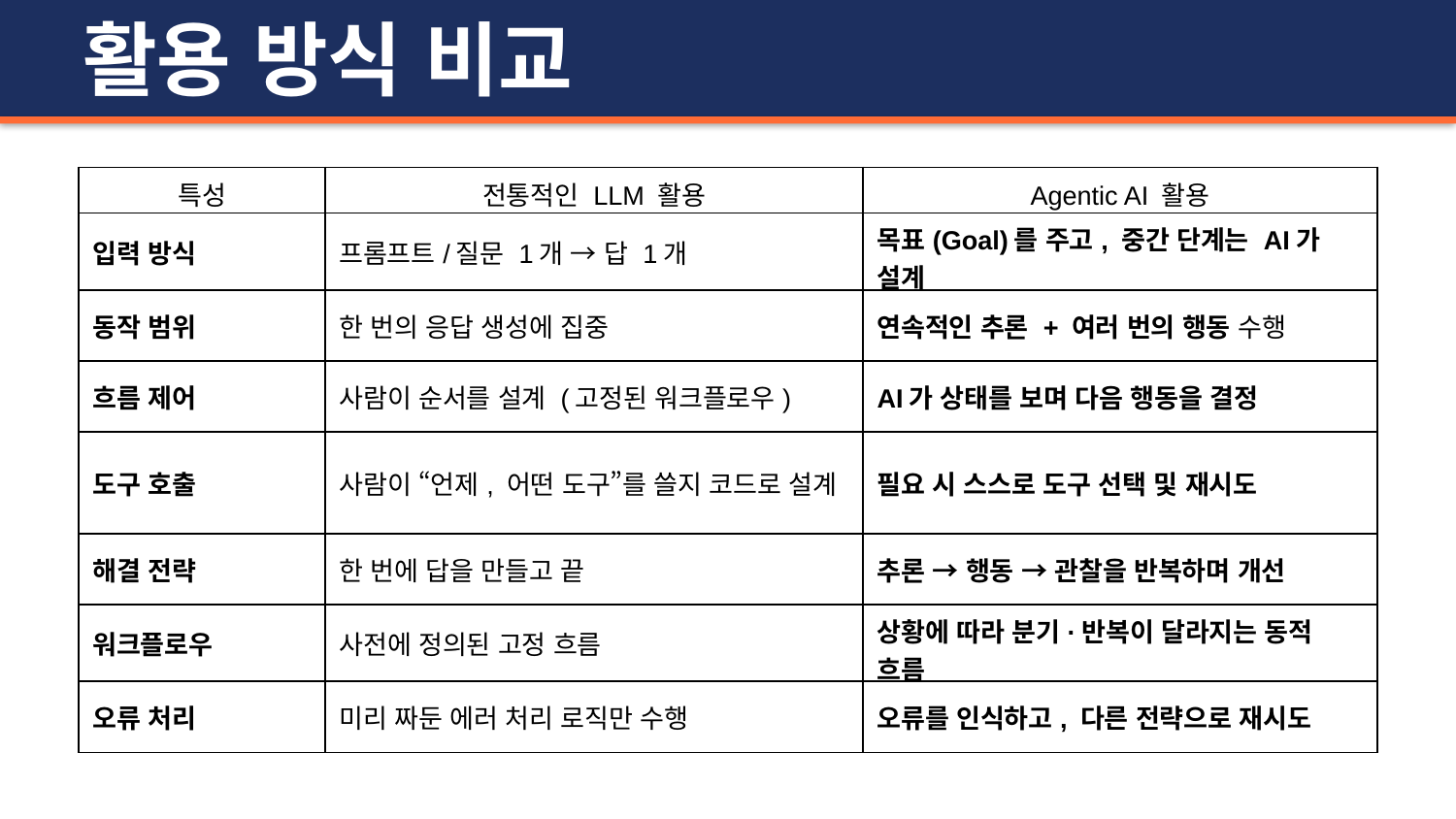

활용 방식 비교

| 특성 | 전통적인 LLM 활용 | Agentic AI 활용 |
| --- | --- | --- |
| 입력 방식 | 프롬프트/질문 1개 → 답 1개 | 목표(Goal)를 주고, 중간 단계는 AI가 설계 |
| 동작 범위 | 한 번의 응답 생성에 집중 | 연속적인 추론 + 여러 번의 행동 수행 |
| 흐름 제어 | 사람이 순서를 설계 (고정된 워크플로우) | AI가 상태를 보며 다음 행동을 결정 |
| 도구 호출 | 사람이 “언제, 어떤 도구”를 쓸지 코드로 설계 | 필요 시 스스로 도구 선택 및 재시도 |
| 해결 전략 | 한 번에 답을 만들고 끝 | 추론 → 행동 → 관찰을 반복하며 개선 |
| 워크플로우 | 사전에 정의된 고정 흐름 | 상황에 따라 분기·반복이 달라지는 동적 흐름 |
| 오류 처리 | 미리 짜둔 에러 처리 로직만 수행 | 오류를 인식하고, 다른 전략으로 재시도 |